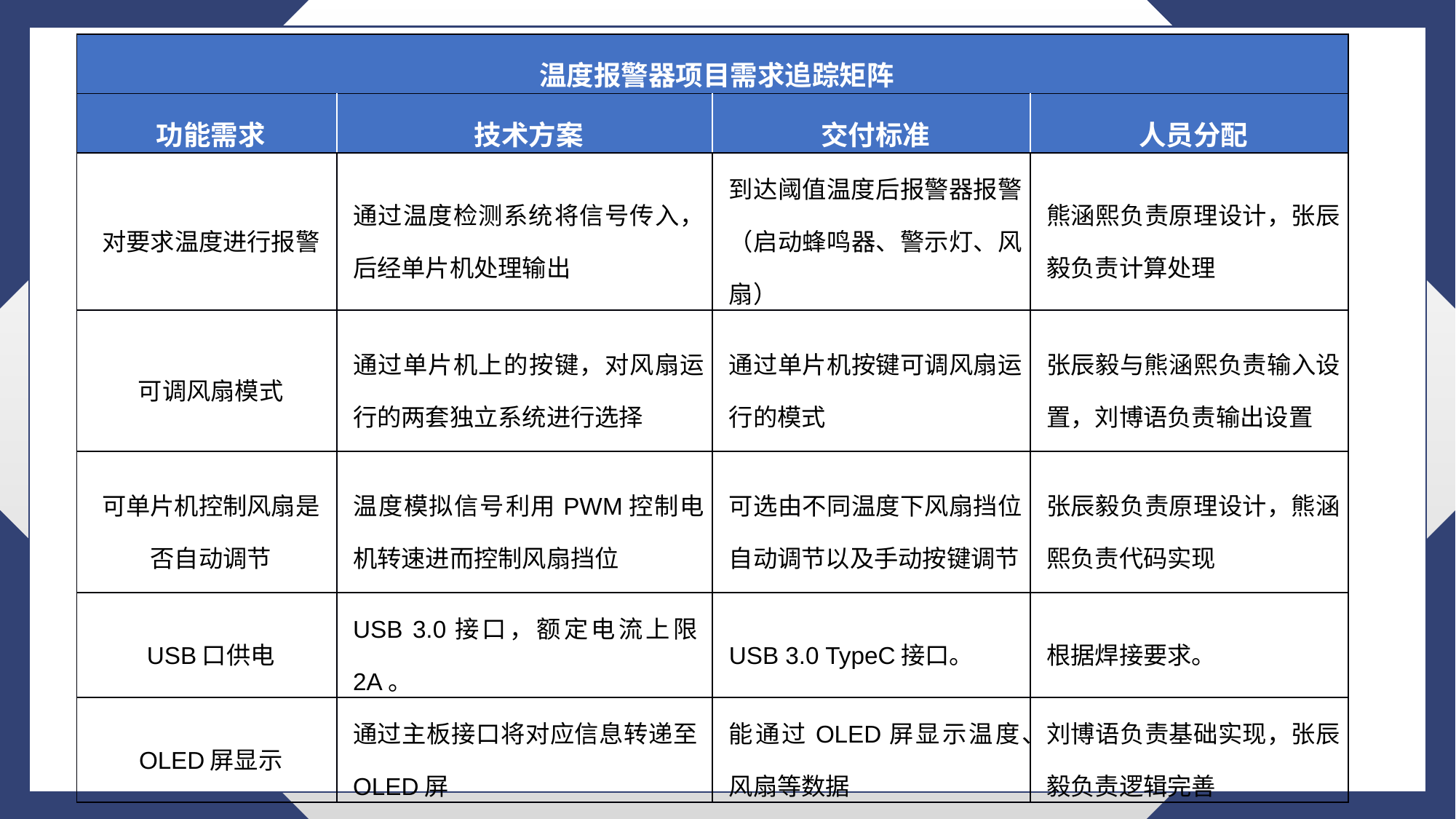

| 温度报警器项目需求追踪矩阵 |  |  |  |
| --- | --- | --- | --- |
| 功能需求 | 技术方案 | 交付标准 | 人员分配 |
| 对要求温度进行报警 | 通过温度检测系统将信号传入，后经单片机处理输出 | 到达阈值温度后报警器报警（启动蜂鸣器、警示灯、风扇） | 熊涵熙负责原理设计，张辰毅负责计算处理 |
| 可调风扇模式 | 通过单片机上的按键，对风扇运行的两套独立系统进行选择 | 通过单片机按键可调风扇运行的模式 | 张辰毅与熊涵熙负责输入设置，刘博语负责输出设置 |
| 可单片机控制风扇是否自动调节 | 温度模拟信号利用PWM控制电机转速进而控制风扇挡位 | 可选由不同温度下风扇挡位自动调节以及手动按键调节 | 张辰毅负责原理设计，熊涵熙负责代码实现 |
| USB口供电 | USB 3.0接口，额定电流上限2A。 | USB 3.0 TypeC接口。 | 根据焊接要求。 |
| OLED屏显示 | 通过主板接口将对应信息转递至OLED屏 | 能通过OLED屏显示温度、风扇等数据 | 刘博语负责基础实现，张辰毅负责逻辑完善 |